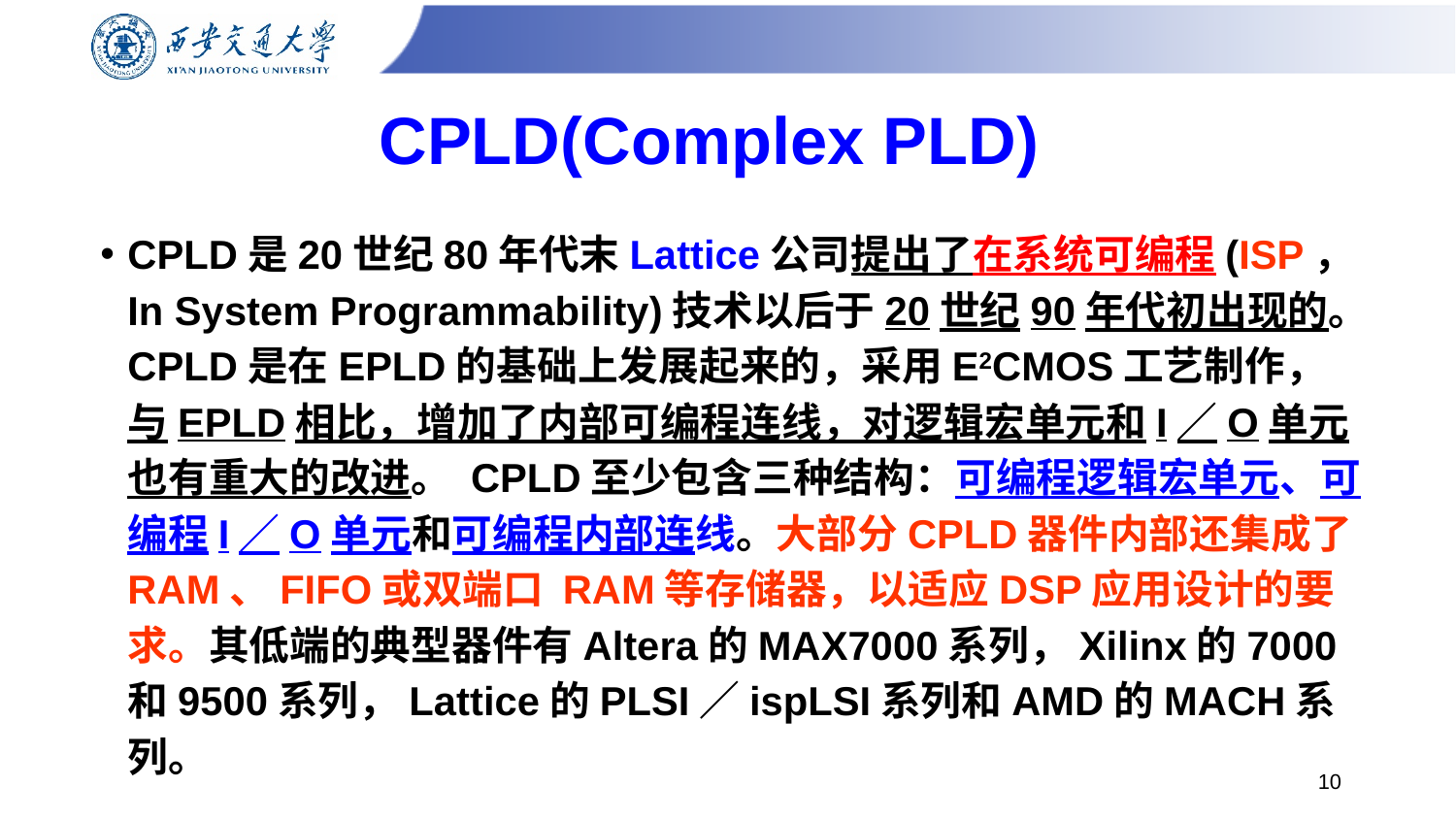

# CPLD(Complex PLD)
CPLD是20世纪80年代末Lattice公司提出了在系统可编程(ISP，In System Programmability)技术以后于20世纪90年代初出现的。CPLD是在EPLD的基础上发展起来的，采用E2CMOS工艺制作，与EPLD相比，增加了内部可编程连线，对逻辑宏单元和I／O单元也有重大的改进。 CPLD至少包含三种结构：可编程逻辑宏单元、可编程I／O单元和可编程内部连线。大部分CPLD器件内部还集成了RAM、FIFO或双端口 RAM等存储器，以适应DSP应用设计的要求。其低端的典型器件有Altera的MAX7000系列，Xilinx的7000和9500系列，Lattice的PLSI／ispLSI系列和AMD的MACH系列。
10